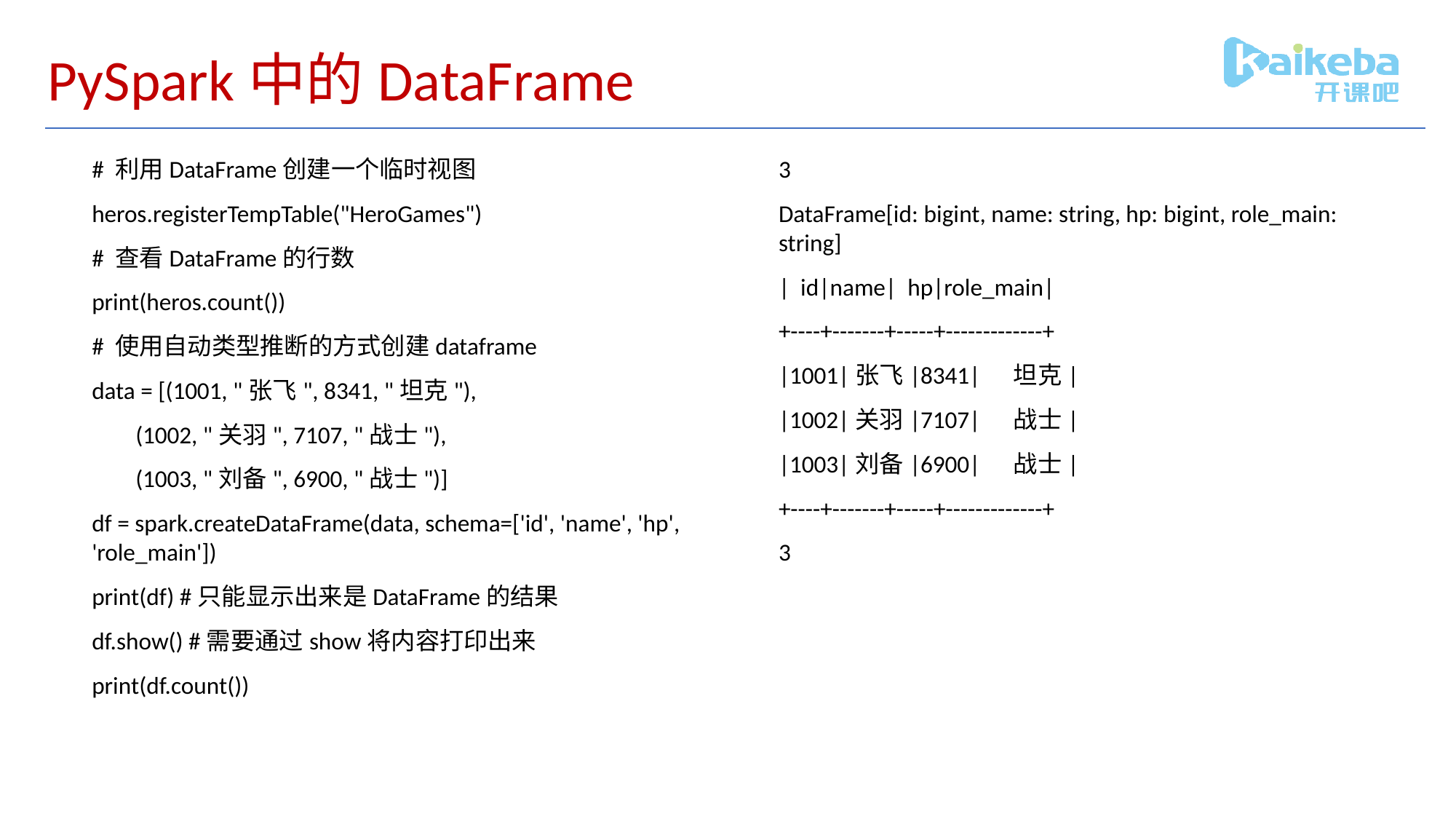

# PySpark中的DataFrame
# 利用DataFrame创建一个临时视图
heros.registerTempTable("HeroGames")
# 查看DataFrame的行数
print(heros.count())
# 使用自动类型推断的方式创建dataframe
data = [(1001, "张飞", 8341, "坦克"),
        (1002, "关羽", 7107, "战士"),
        (1003, "刘备", 6900, "战士")]
df = spark.createDataFrame(data, schema=['id', 'name', 'hp', 'role_main'])
print(df) #只能显示出来是DataFrame的结果
df.show() #需要通过show将内容打印出来
print(df.count())
3
DataFrame[id: bigint, name: string, hp: bigint, role_main: string]
|  id|name|  hp|role_main|
+----+-------+-----+-------------+
|1001|张飞|8341|     坦克|
|1002|关羽|7107|     战士|
|1003|刘备|6900|     战士|
+----+-------+-----+-------------+
3